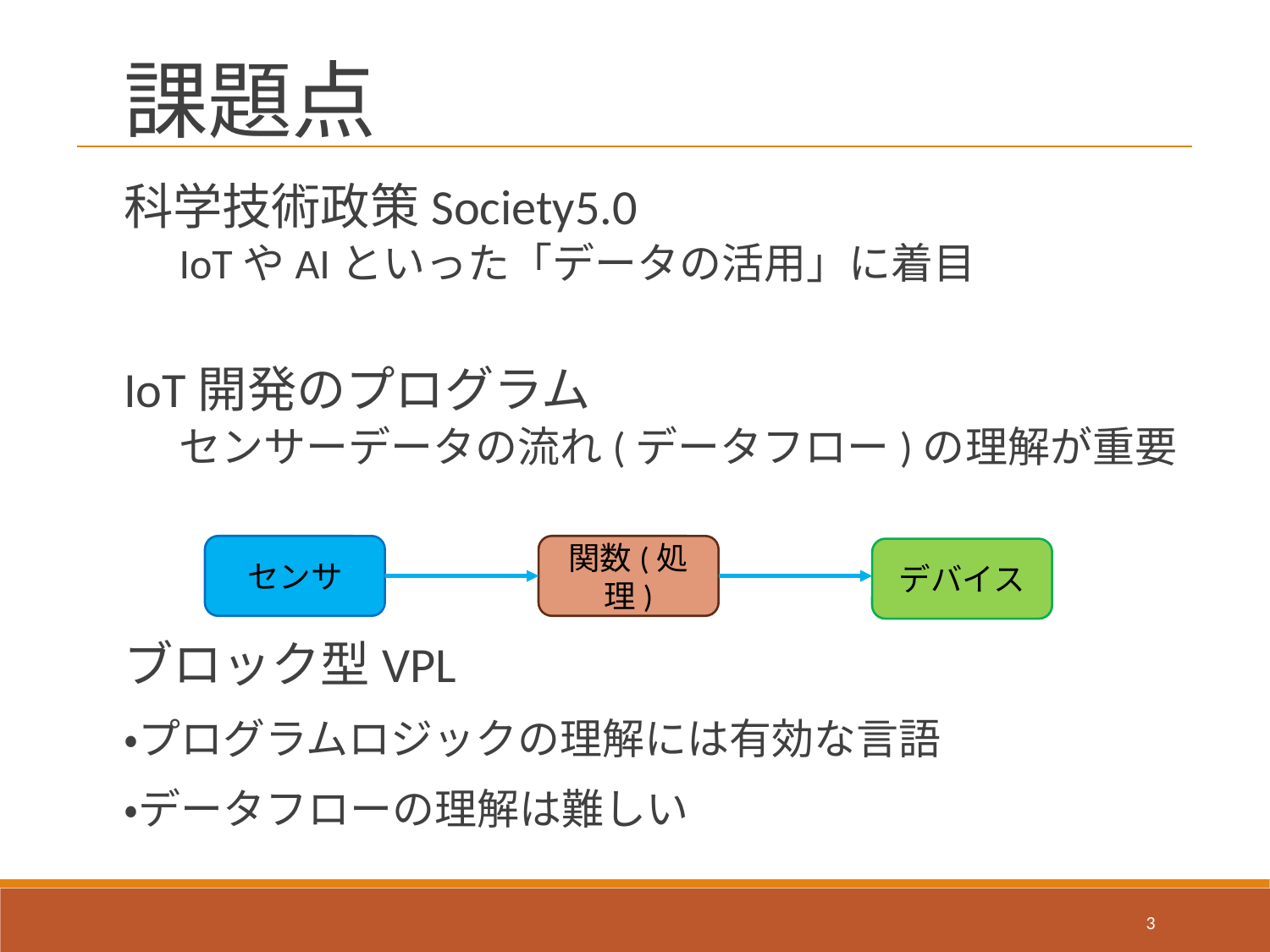

課題点
科学技術政策Society5.0
IoTやAIといった「データの活用」に着目

IoT開発のプログラム
センサーデータの流れ(データフロー)の理解が重要

ブロック型VPL
・プログラムロジックの理解には有効な言語
・データフローの理解は難しい

センサ
関数(処理)
デバイス
3